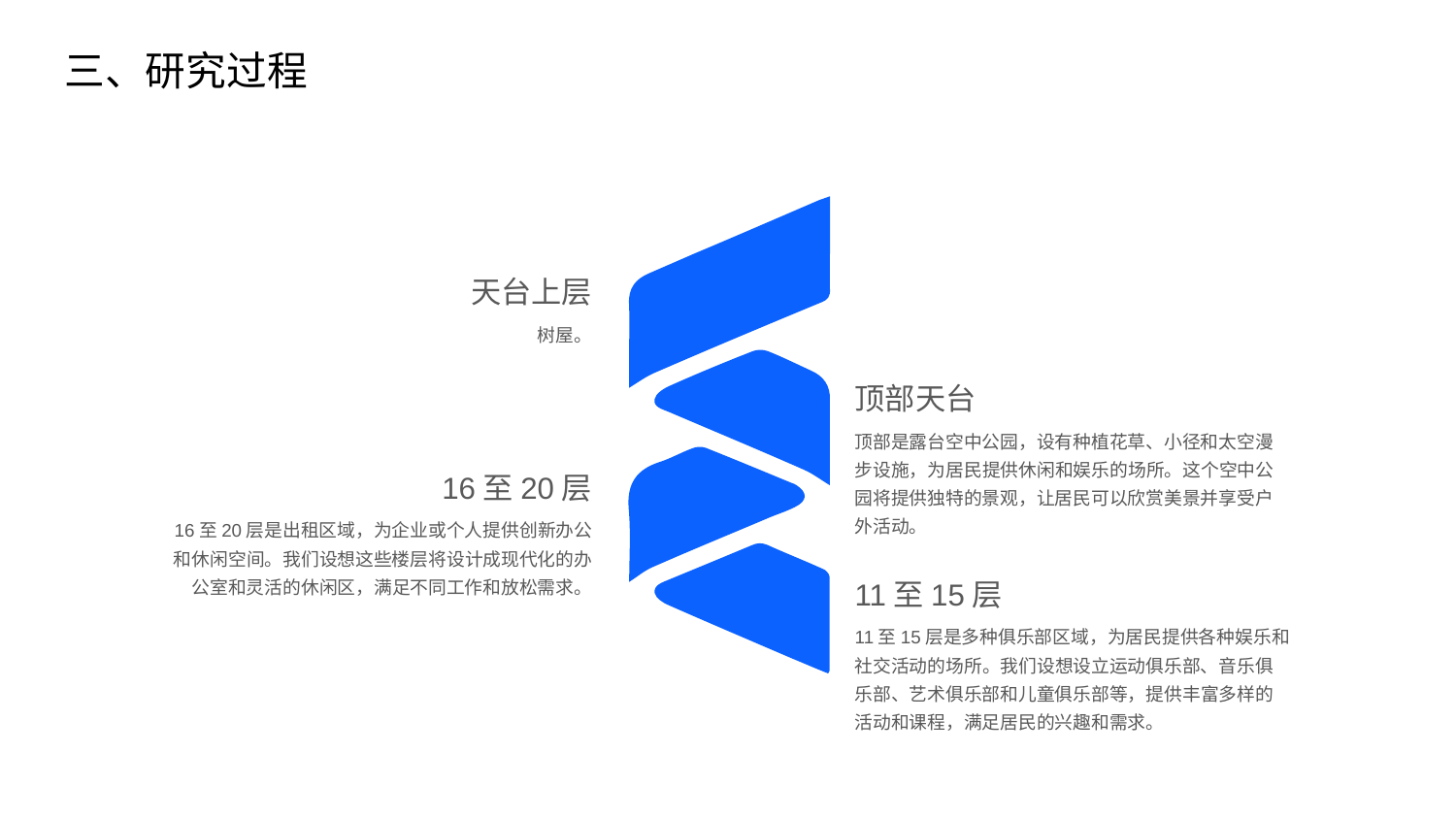

三、研究过程

天台上层
树屋。

顶部天台
顶部是露台空中公园，设有种植花草、小径和太空漫步设施，为居民提供休闲和娱乐的场所。这个空中公园将提供独特的景观，让居民可以欣赏美景并享受户外活动。

16至20层
16至20层是出租区域，为企业或个人提供创新办公和休闲空间。我们设想这些楼层将设计成现代化的办公室和灵活的休闲区，满足不同工作和放松需求。

11至15层
11至15层是多种俱乐部区域，为居民提供各种娱乐和社交活动的场所。我们设想设立运动俱乐部、音乐俱乐部、艺术俱乐部和儿童俱乐部等，提供丰富多样的活动和课程，满足居民的兴趣和需求。